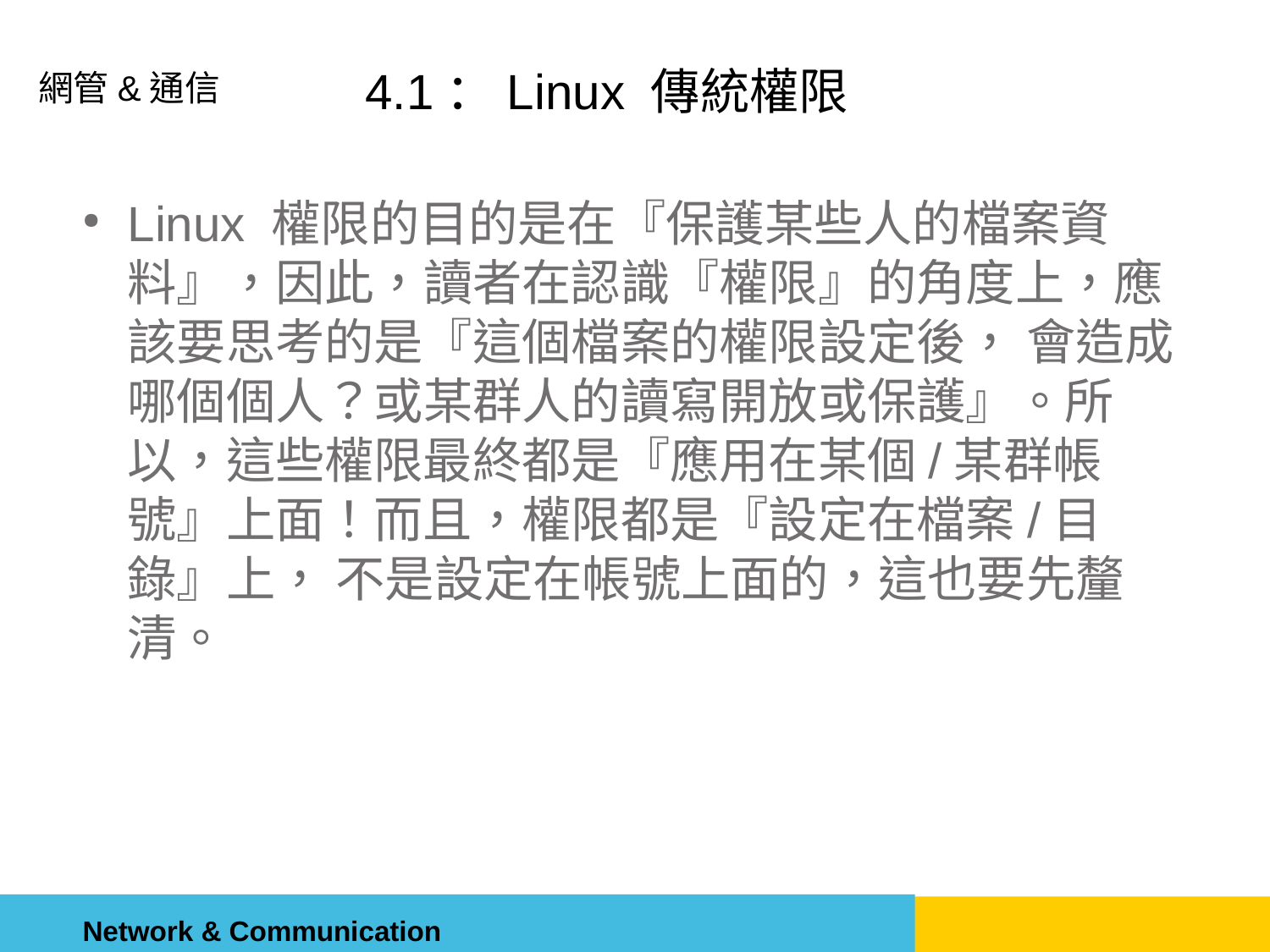

4.1：Linux 傳統權限
Linux 權限的目的是在『保護某些人的檔案資料』，因此，讀者在認識『權限』的角度上，應該要思考的是『這個檔案的權限設定後， 會造成哪個個人？或某群人的讀寫開放或保護』。所以，這些權限最終都是『應用在某個/某群帳號』上面！而且，權限都是『設定在檔案/目錄』上， 不是設定在帳號上面的，這也要先釐清。